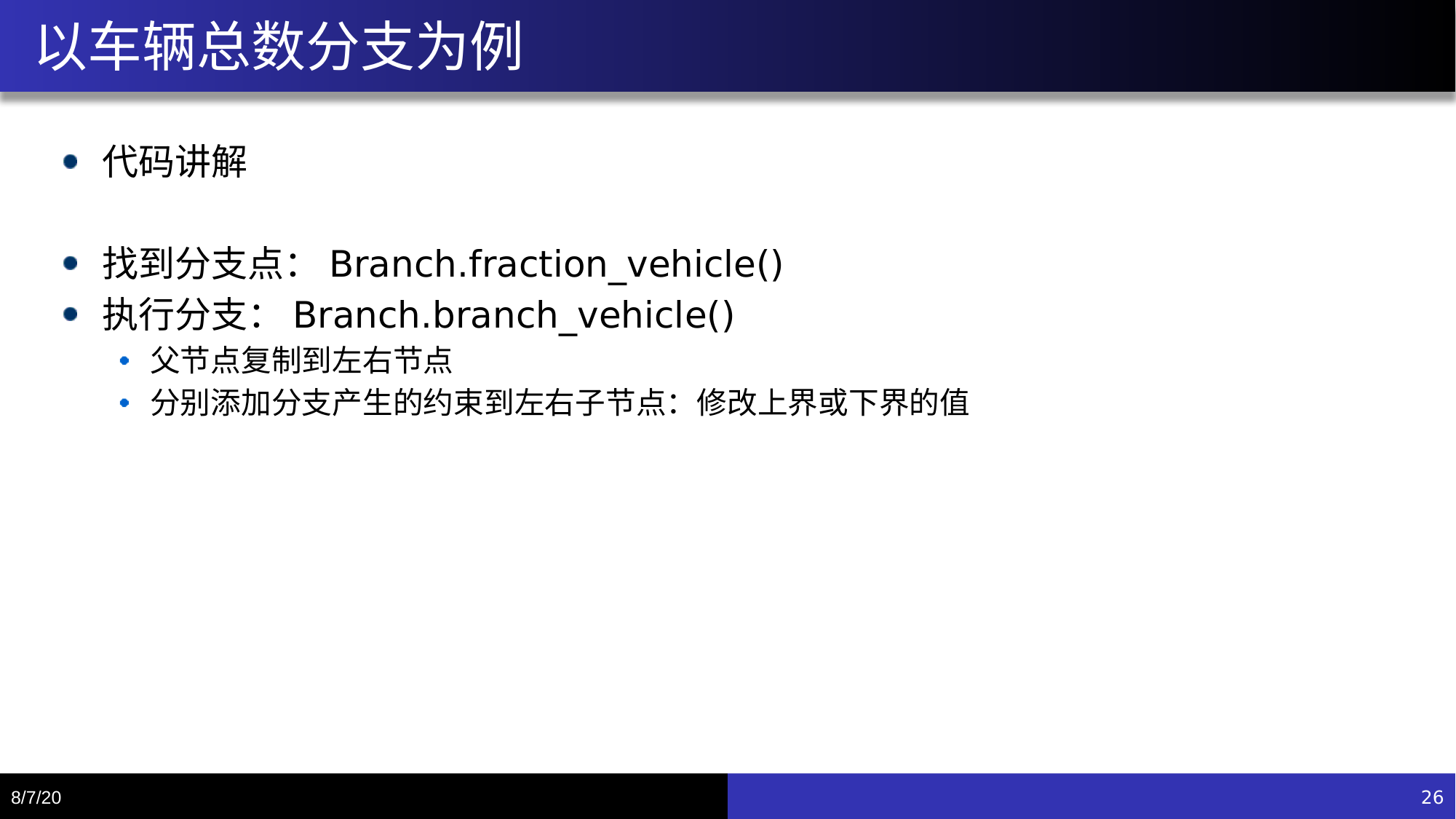

# 以车辆总数分支为例
代码讲解

找到分支点：Branch.fraction_vehicle()
执行分支：Branch.branch_vehicle()
父节点复制到左右节点
分别添加分支产生的约束到左右子节点：修改上界或下界的值
8/7/20

26